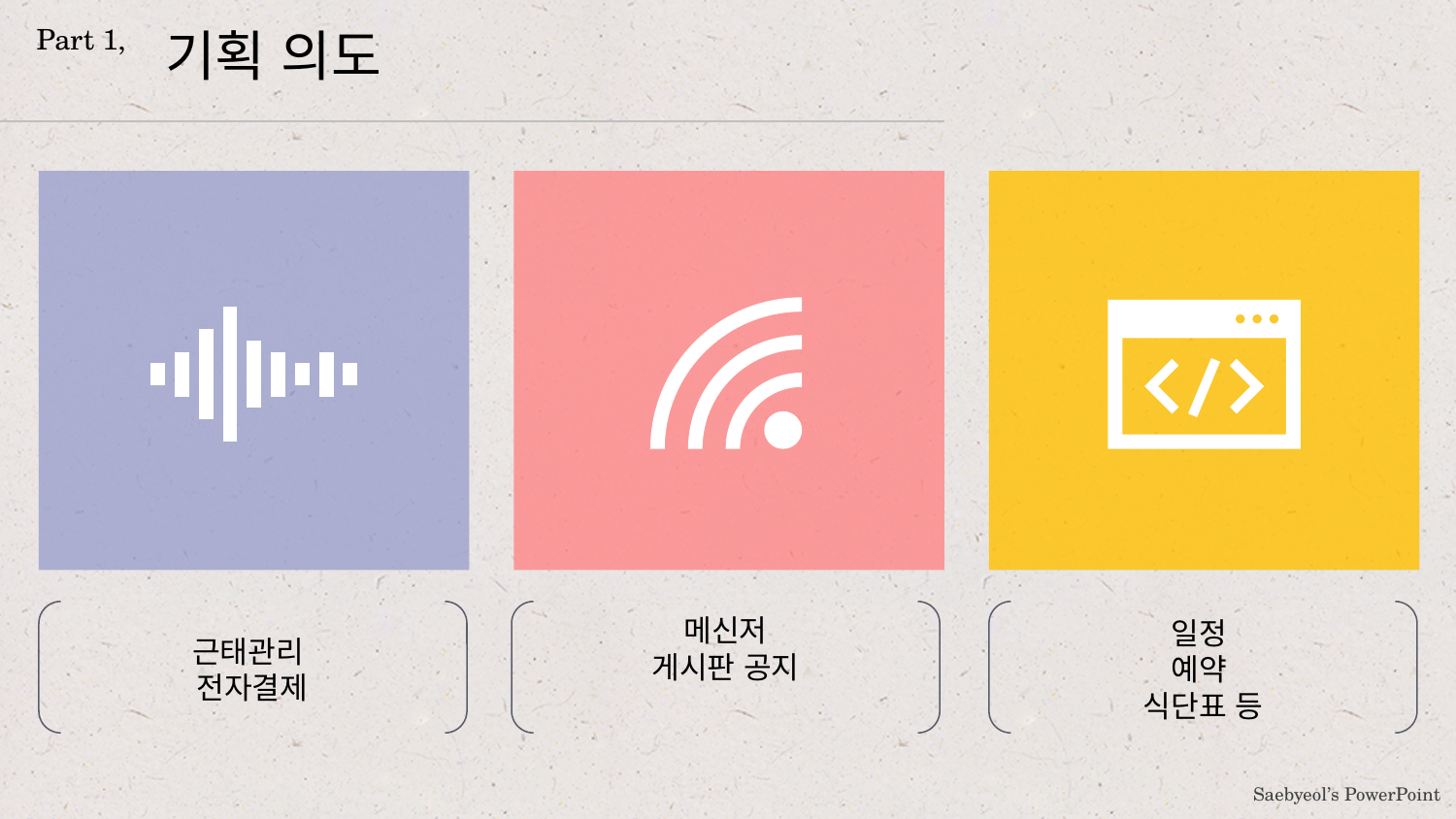

Part 1,
기획 의도

메신저 게시판 공지
일정
예약
식단표 등
근태관리
전자결제